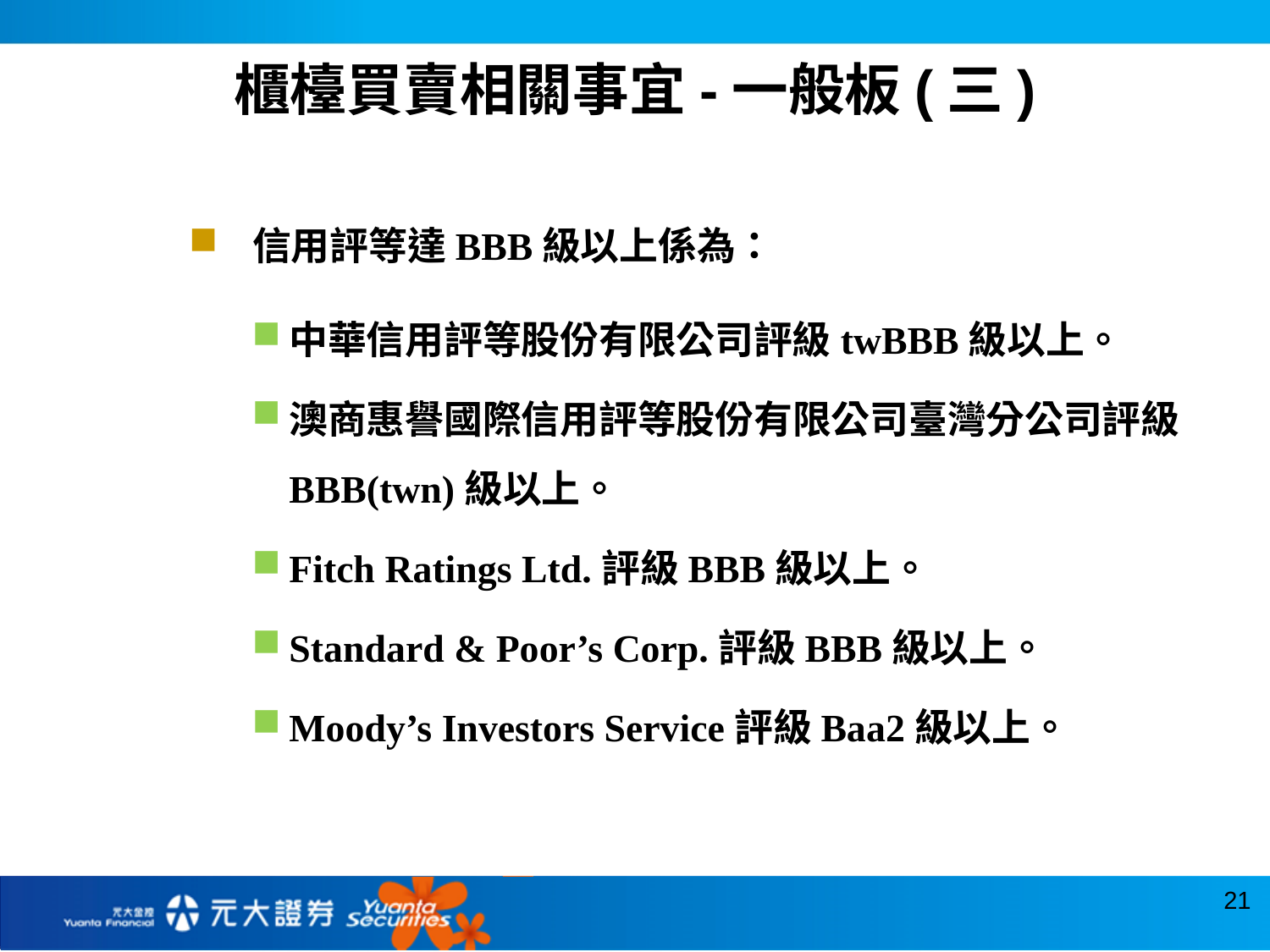

櫃檯買賣相關事宜-一般板(三)
信用評等達BBB級以上係為：

中華信用評等股份有限公司評級twBBB級以上。
澳商惠譽國際信用評等股份有限公司臺灣分公司評級BBB(twn)級以上。
Fitch Ratings Ltd.評級BBB級以上。
Standard & Poor’s Corp.評級BBB級以上。
Moody’s Investors Service評級Baa2級以上。